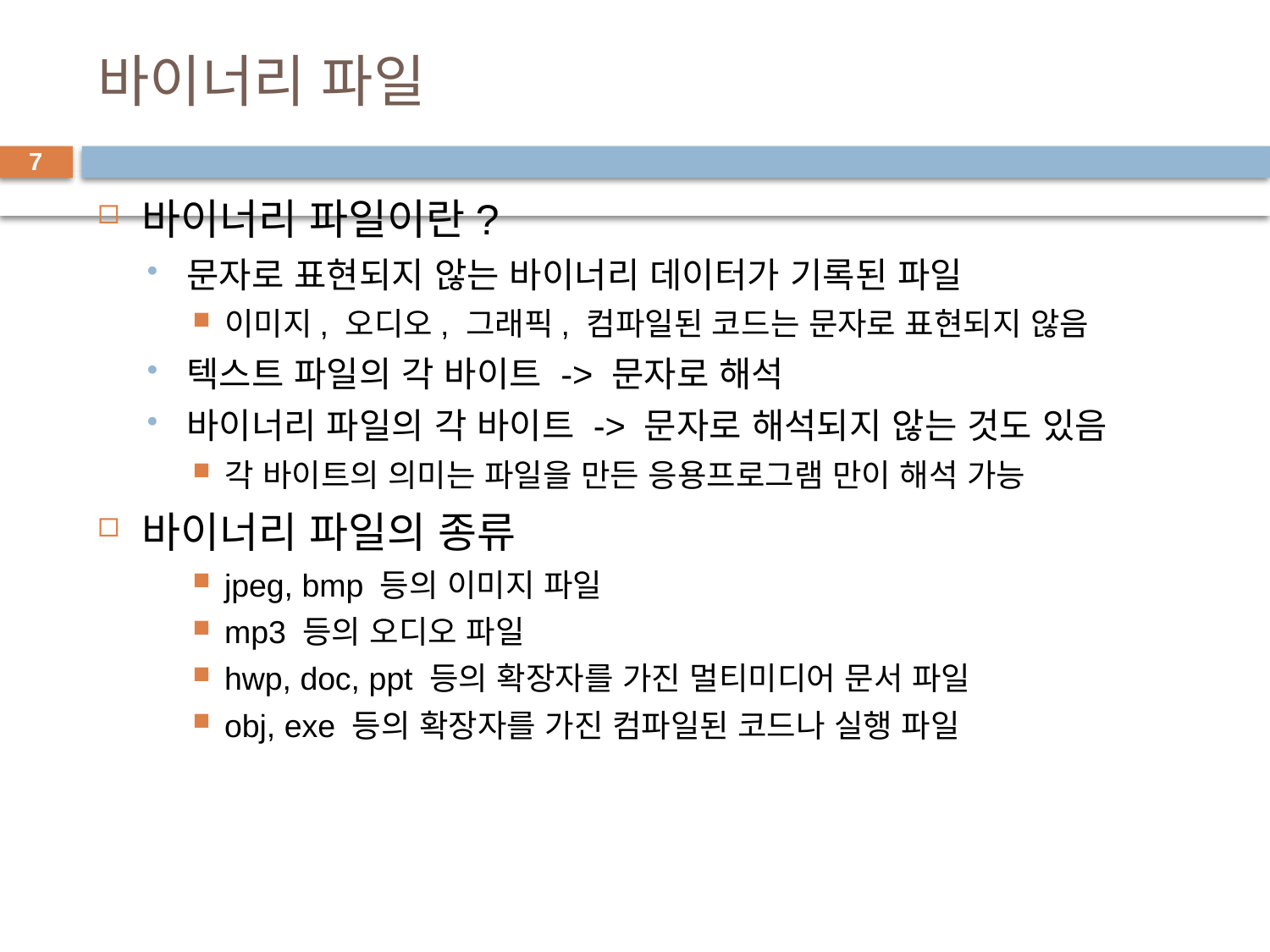

# 바이너리 파일
7
바이너리 파일이란?
문자로 표현되지 않는 바이너리 데이터가 기록된 파일
이미지, 오디오, 그래픽, 컴파일된 코드는 문자로 표현되지 않음
텍스트 파일의 각 바이트 -> 문자로 해석
바이너리 파일의 각 바이트 -> 문자로 해석되지 않는 것도 있음
각 바이트의 의미는 파일을 만든 응용프로그램 만이 해석 가능
바이너리 파일의 종류
jpeg, bmp 등의 이미지 파일
mp3 등의 오디오 파일
hwp, doc, ppt 등의 확장자를 가진 멀티미디어 문서 파일
obj, exe 등의 확장자를 가진 컴파일된 코드나 실행 파일